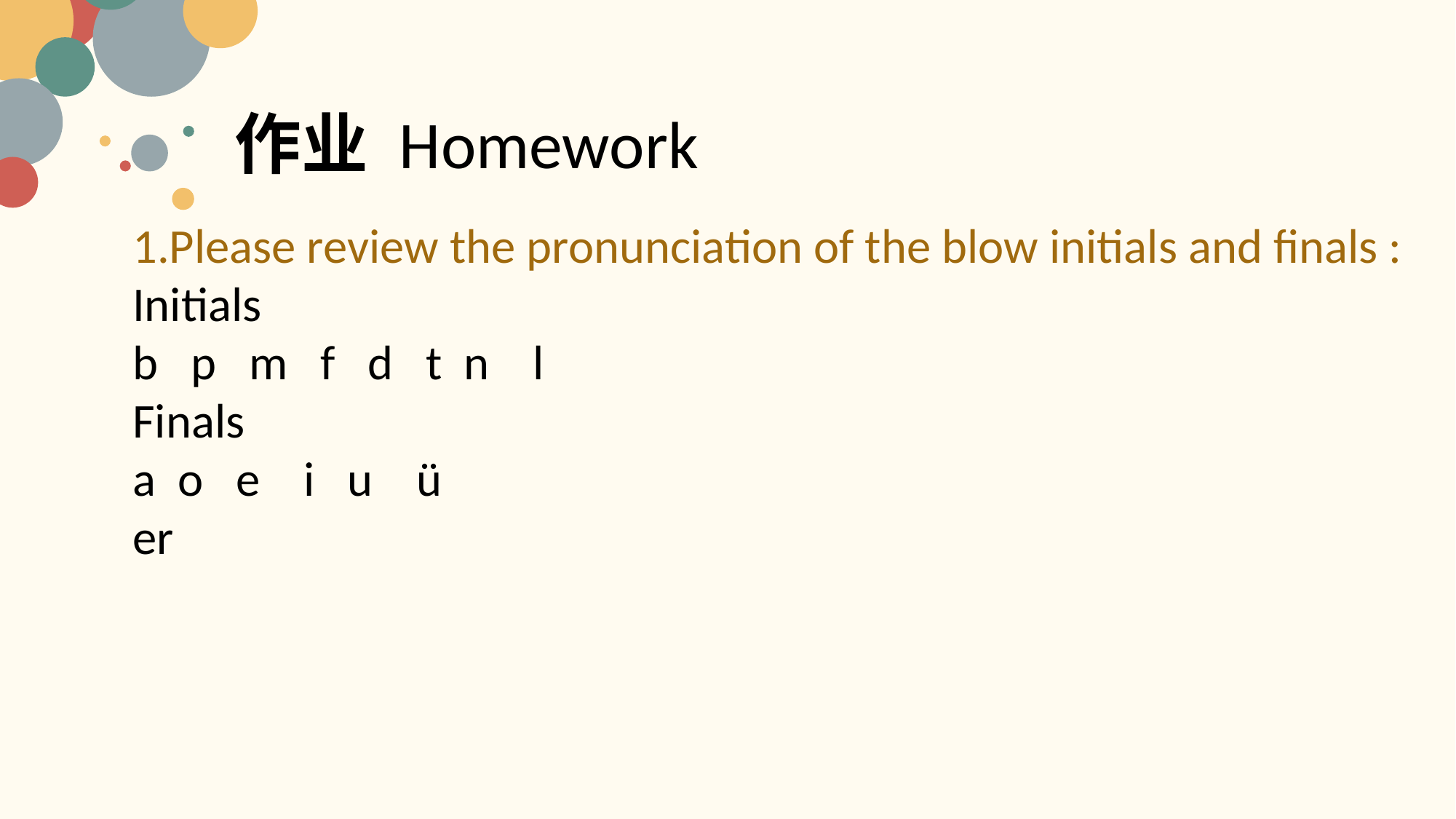

# 作业 Homework
1.Please review the pronunciation of the blow initials and finals :
Initials
b   p   m   f   d   t  n    l
Finals
a  o   e    i   u    ü
er